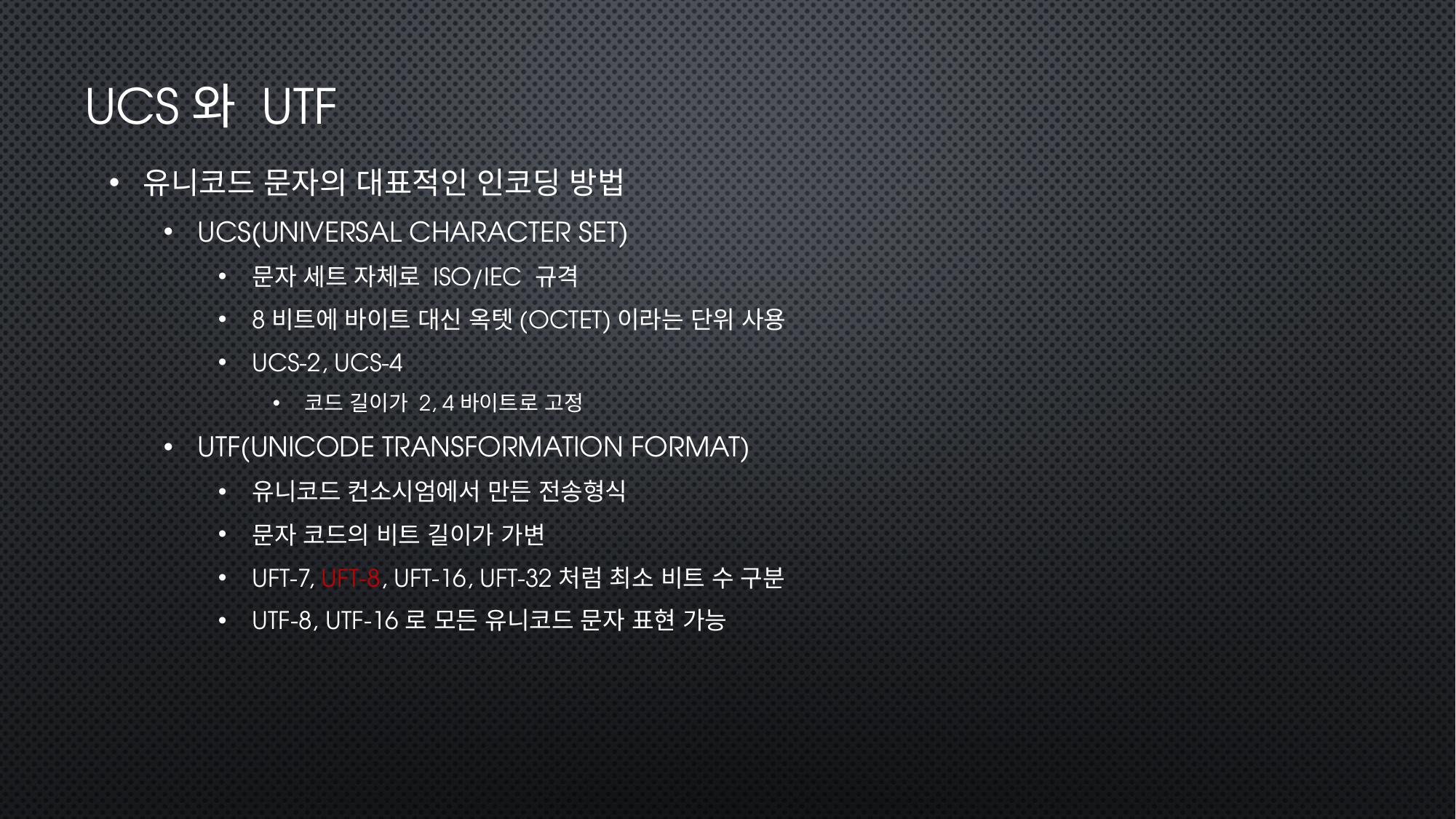

# UCS와 UTF
유니코드 문자의 대표적인 인코딩 방법
UCS(universal character set)
문자 세트 자체로 ISO/IEC 규격
8비트에 바이트 대신 옥텟(octet)이라는 단위 사용
UCS-2, UCS-4
 코드 길이가 2, 4바이트로 고정
UTF(unicode transformation format)
유니코드 컨소시엄에서 만든 전송형식
문자 코드의 비트 길이가 가변
UFT-7, UFT-8, UFT-16, UFT-32처럼 최소 비트 수 구분
UTF-8, UTF-16로 모든 유니코드 문자 표현 가능